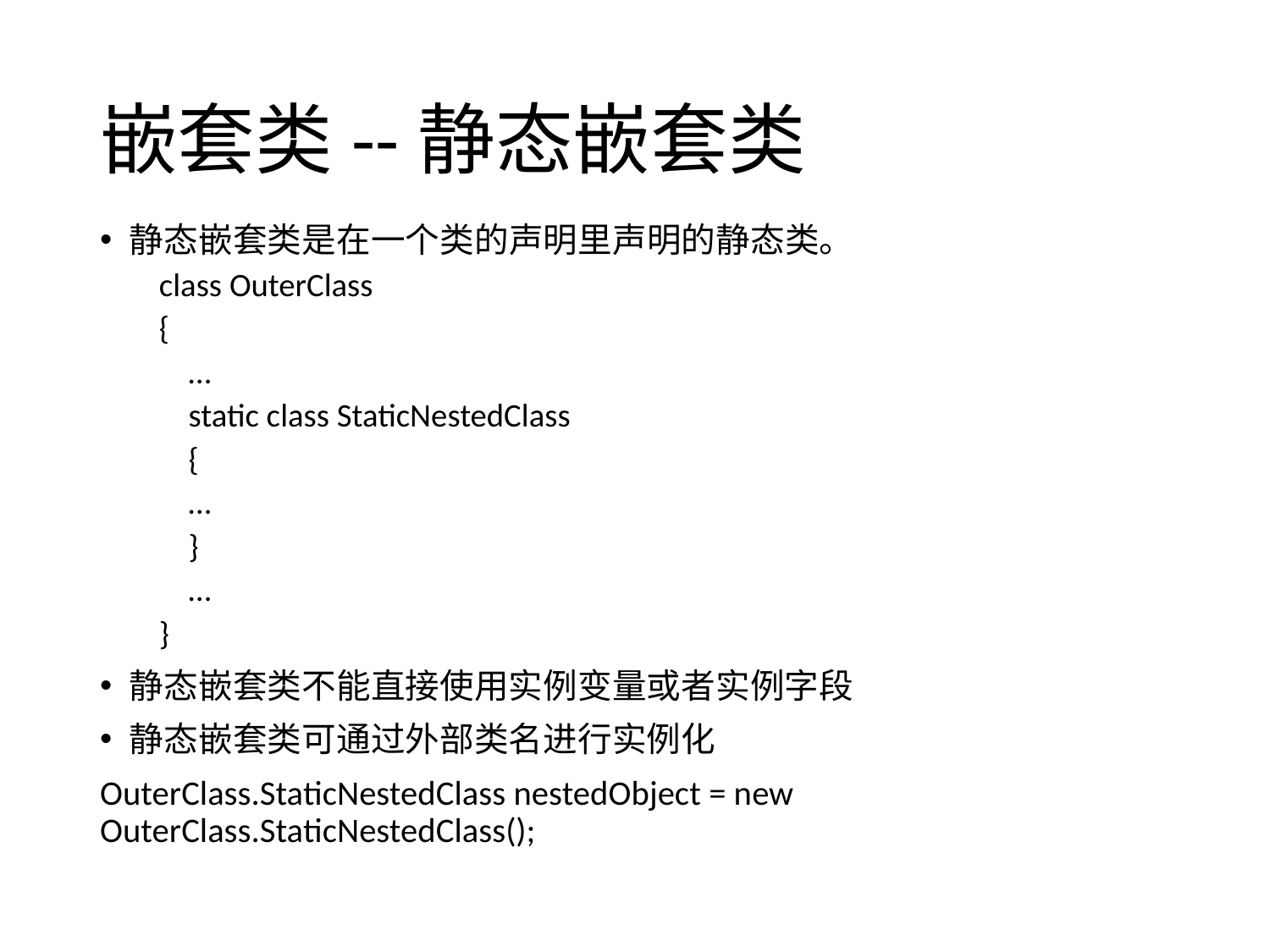

# 嵌套类--静态嵌套类
静态嵌套类是在一个类的声明里声明的静态类。
class OuterClass
{
	…
	static class StaticNestedClass
	{
		…
	}
	…
}
静态嵌套类不能直接使用实例变量或者实例字段
静态嵌套类可通过外部类名进行实例化
OuterClass.StaticNestedClass nestedObject = new OuterClass.StaticNestedClass();